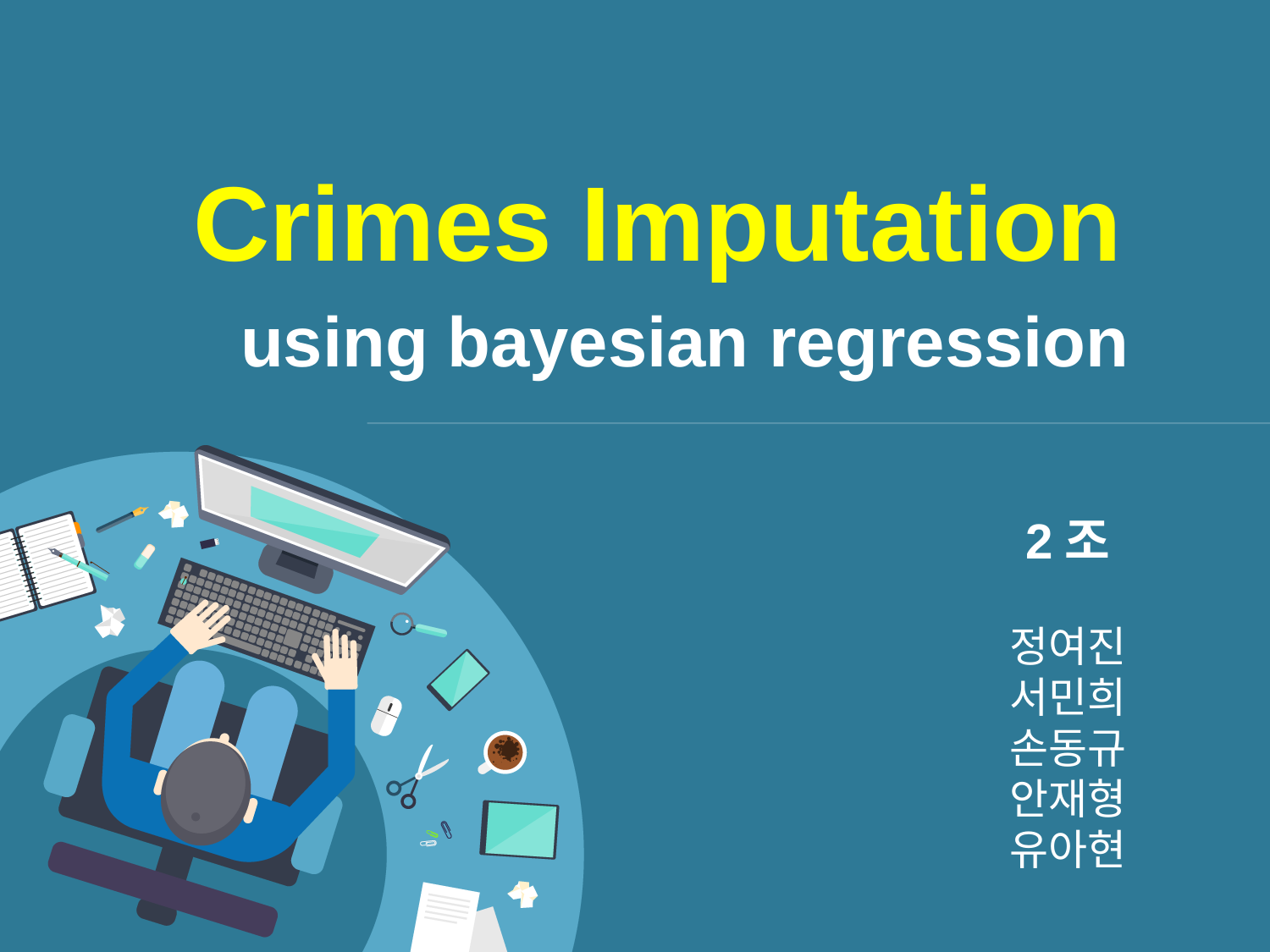

Crimes Imputation
  using bayesian regression
2조

정여진
서민희
손동규
안재형
유아현